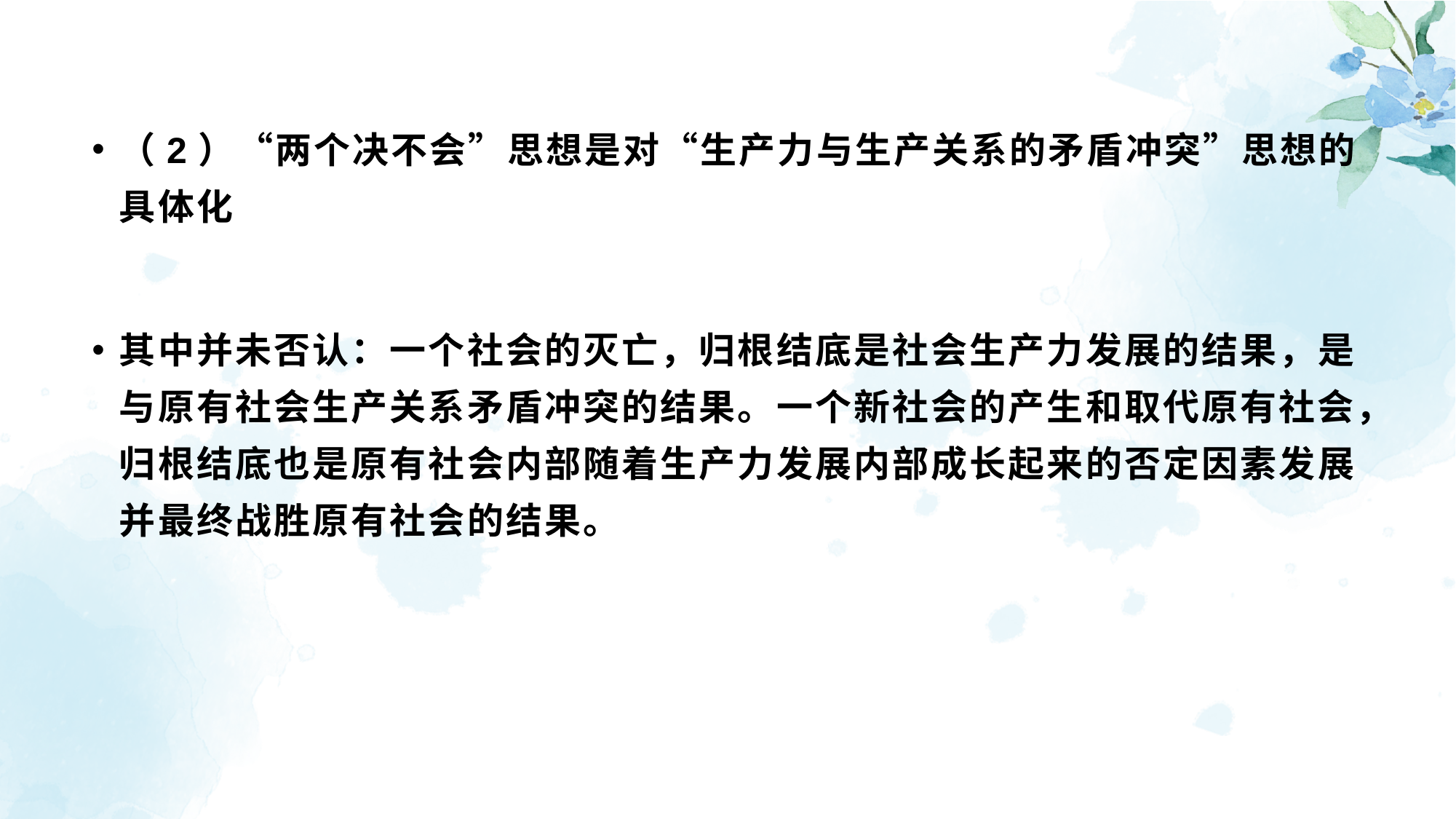

（2）“两个决不会”思想是对“生产力与生产关系的矛盾冲突”思想的具体化

其中并未否认：一个社会的灭亡，归根结底是社会生产力发展的结果，是与原有社会生产关系矛盾冲突的结果。一个新社会的产生和取代原有社会，归根结底也是原有社会内部随着生产力发展内部成长起来的否定因素发展并最终战胜原有社会的结果。